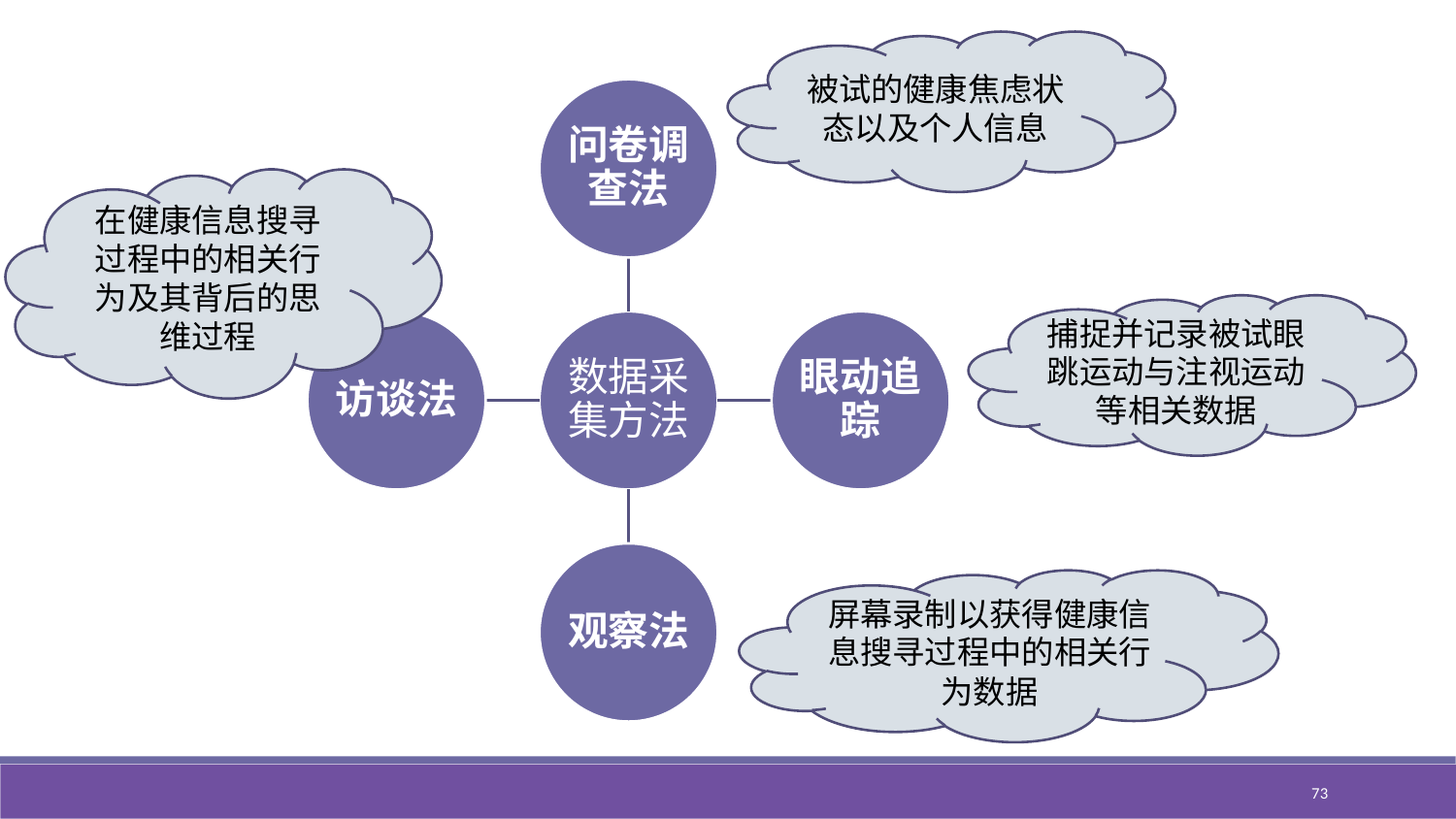

被试的健康焦虑状态以及个人信息
数据采集方法

问卷调查法

眼动追踪

观察法

访谈法
在健康信息搜寻过程中的相关行为及其背后的思维过程
捕捉并记录被试眼跳运动与注视运动等相关数据
屏幕录制以获得健康信息搜寻过程中的相关行为数据
73